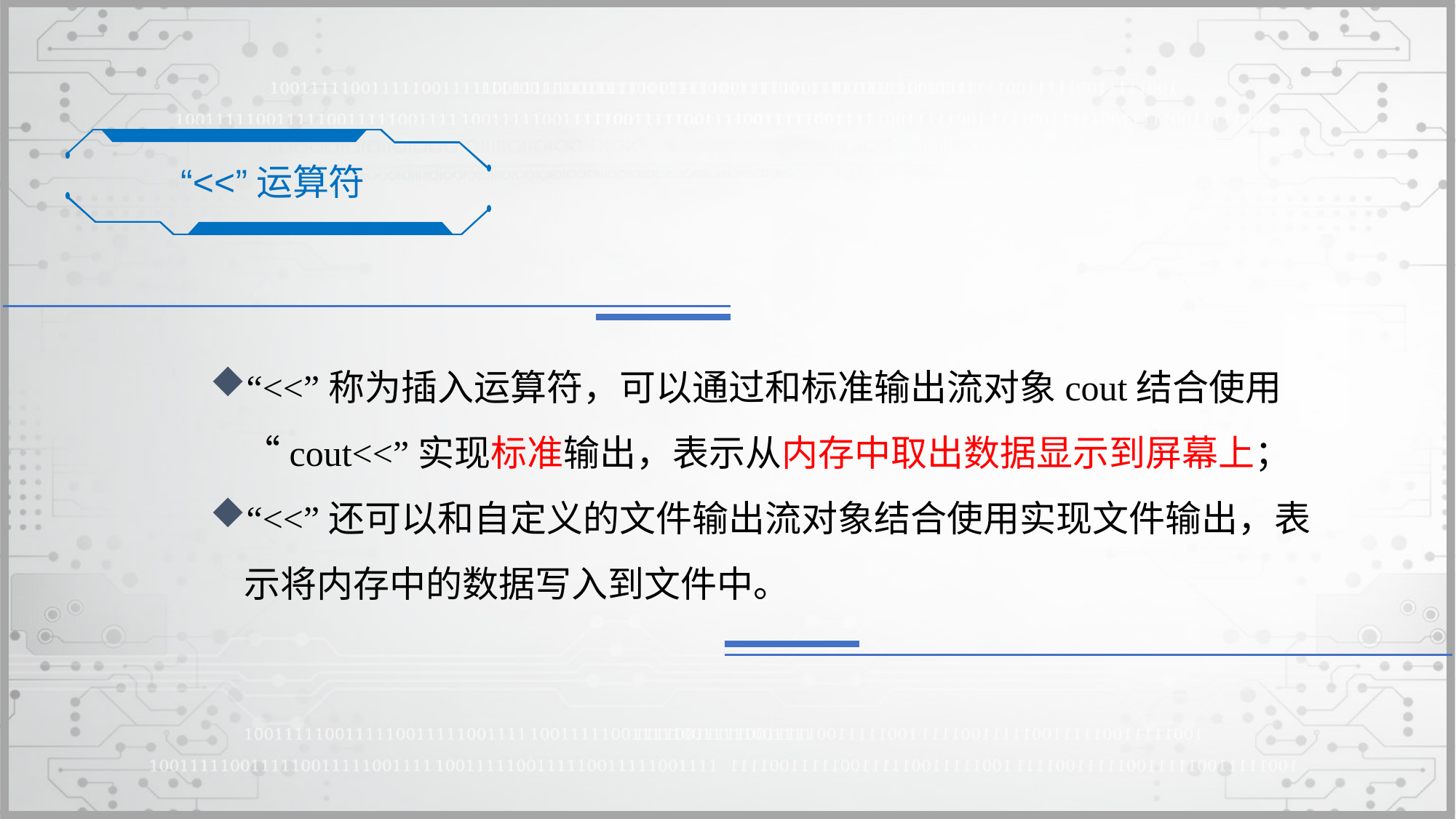

“<<”运算符
“<<”称为插入运算符，可以通过和标准输出流对象cout结合使用“cout<<”实现标准输出，表示从内存中取出数据显示到屏幕上；
“<<”还可以和自定义的文件输出流对象结合使用实现文件输出，表示将内存中的数据写入到文件中。